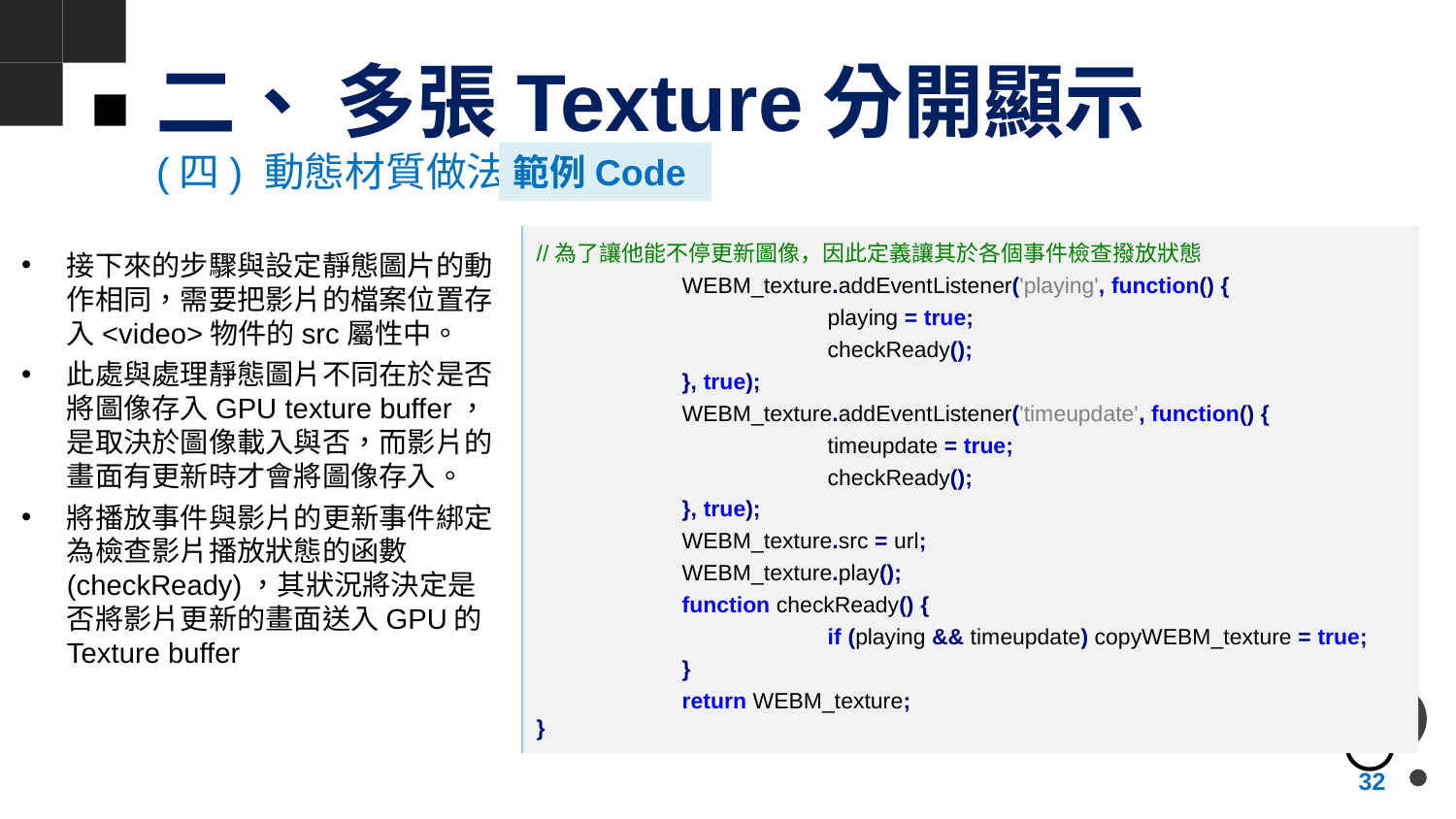

# 二、 多張Texture分開顯示
(四) 動態材質做法
範例Code
//為了讓他能不停更新圖像，因此定義讓其於各個事件檢查撥放狀態
	WEBM_texture.addEventListener('playing', function() {
		playing = true;
		checkReady();
	}, true);
	WEBM_texture.addEventListener('timeupdate', function() {
		timeupdate = true;
		checkReady();
	}, true);
	WEBM_texture.src = url;
	WEBM_texture.play();
	function checkReady() {
		if (playing && timeupdate) copyWEBM_texture = true;
	}
	return WEBM_texture;
}
接下來的步驟與設定靜態圖片的動作相同，需要把影片的檔案位置存入<video>物件的src屬性中。
此處與處理靜態圖片不同在於是否將圖像存入GPU texture buffer，是取決於圖像載入與否，而影片的畫面有更新時才會將圖像存入。
將播放事件與影片的更新事件綁定為檢查影片播放狀態的函數(checkReady)，其狀況將決定是否將影片更新的畫面送入GPU的Texture buffer

32